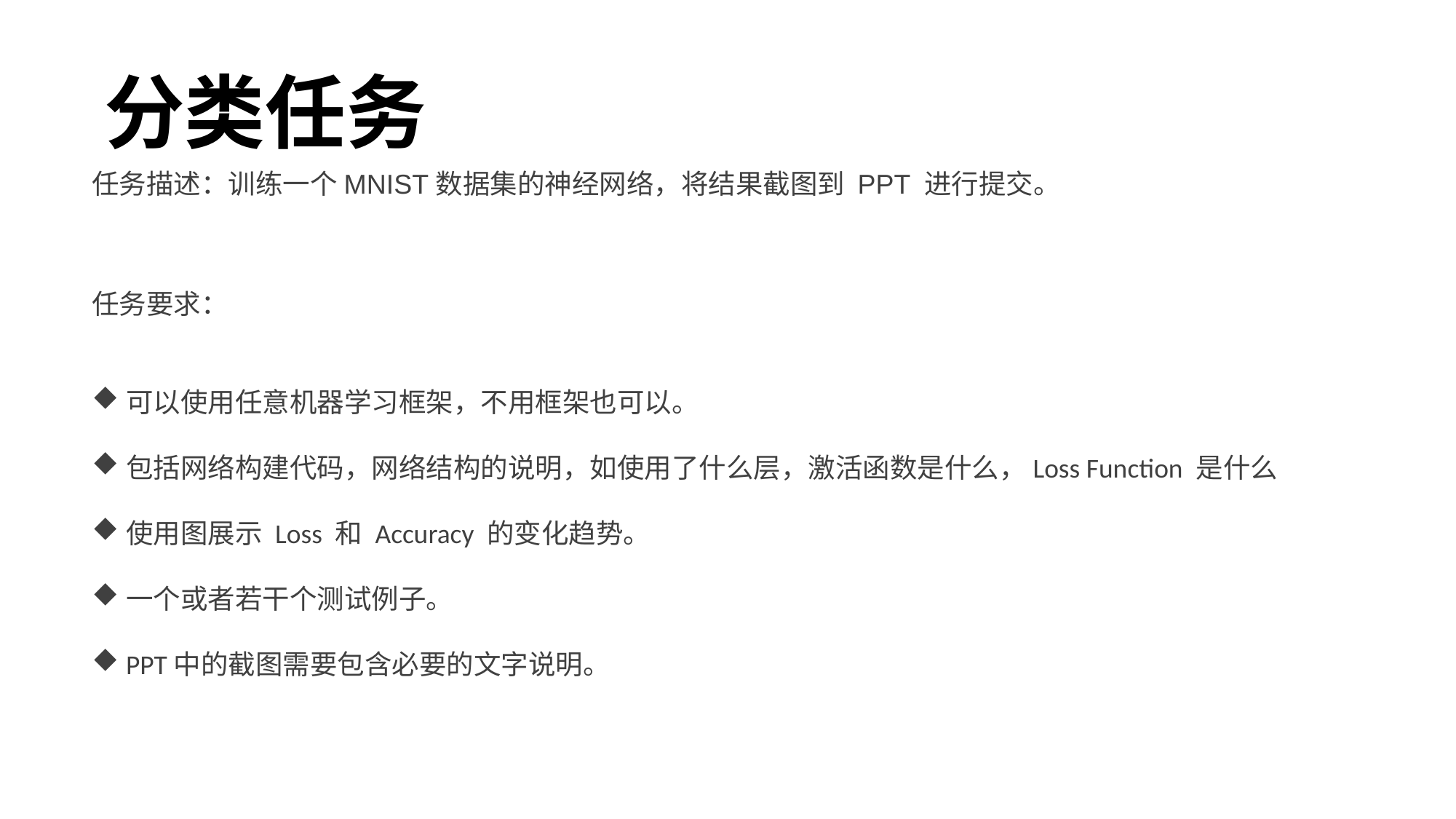

分类任务
任务描述：训练一个MNIST数据集的神经网络，将结果截图到 PPT 进行提交。
任务要求：

可以使用任意机器学习框架，不用框架也可以。
包括网络构建代码，网络结构的说明，如使用了什么层，激活函数是什么，Loss Function 是什么
使用图展示 Loss 和 Accuracy 的变化趋势。
一个或者若干个测试例子。
PPT中的截图需要包含必要的文字说明。